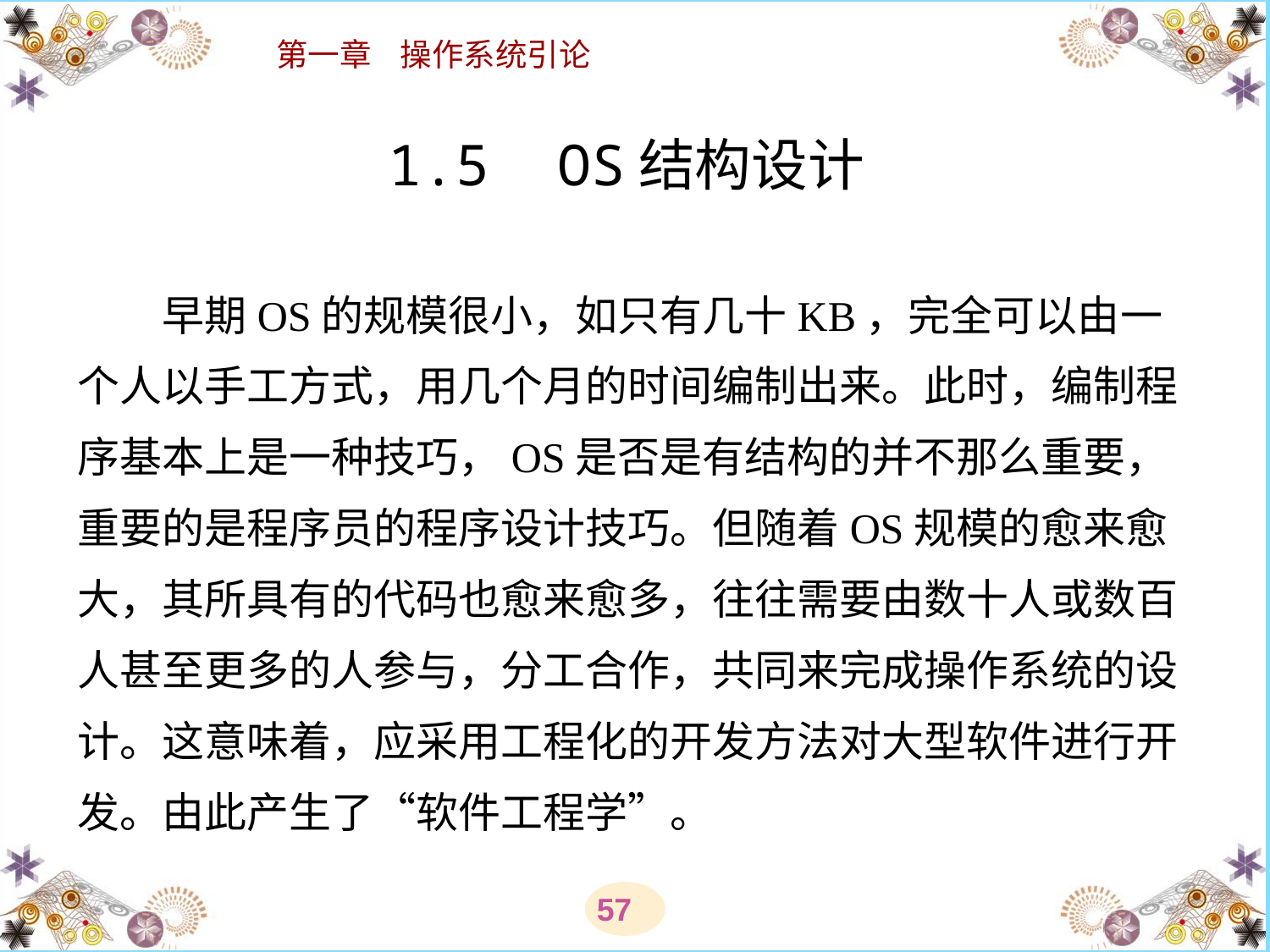

# 1.5  OS结构设计 　　早期OS的规模很小，如只有几十KB，完全可以由一个人以手工方式，用几个月的时间编制出来。此时，编制程序基本上是一种技巧，OS是否是有结构的并不那么重要，重要的是程序员的程序设计技巧。但随着OS规模的愈来愈大，其所具有的代码也愈来愈多，往往需要由数十人或数百人甚至更多的人参与，分工合作，共同来完成操作系统的设计。这意味着，应采用工程化的开发方法对大型软件进行开发。由此产生了“软件工程学”。